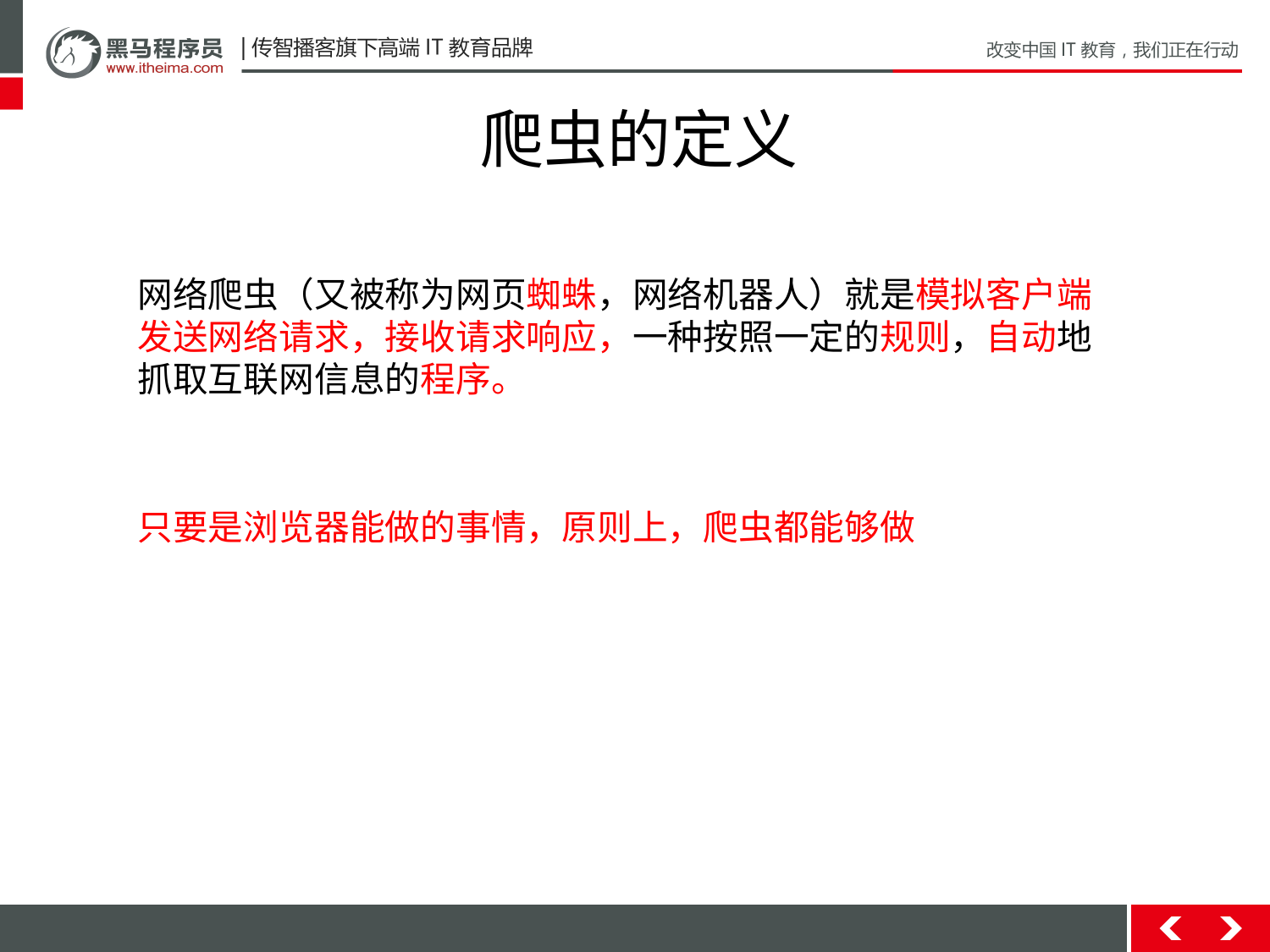

# 爬虫的定义
网络爬虫（又被称为网页蜘蛛，网络机器人）就是模拟客户端发送网络请求，接收请求响应，一种按照一定的规则，自动地抓取互联网信息的程序。

只要是浏览器能做的事情，原则上，爬虫都能够做